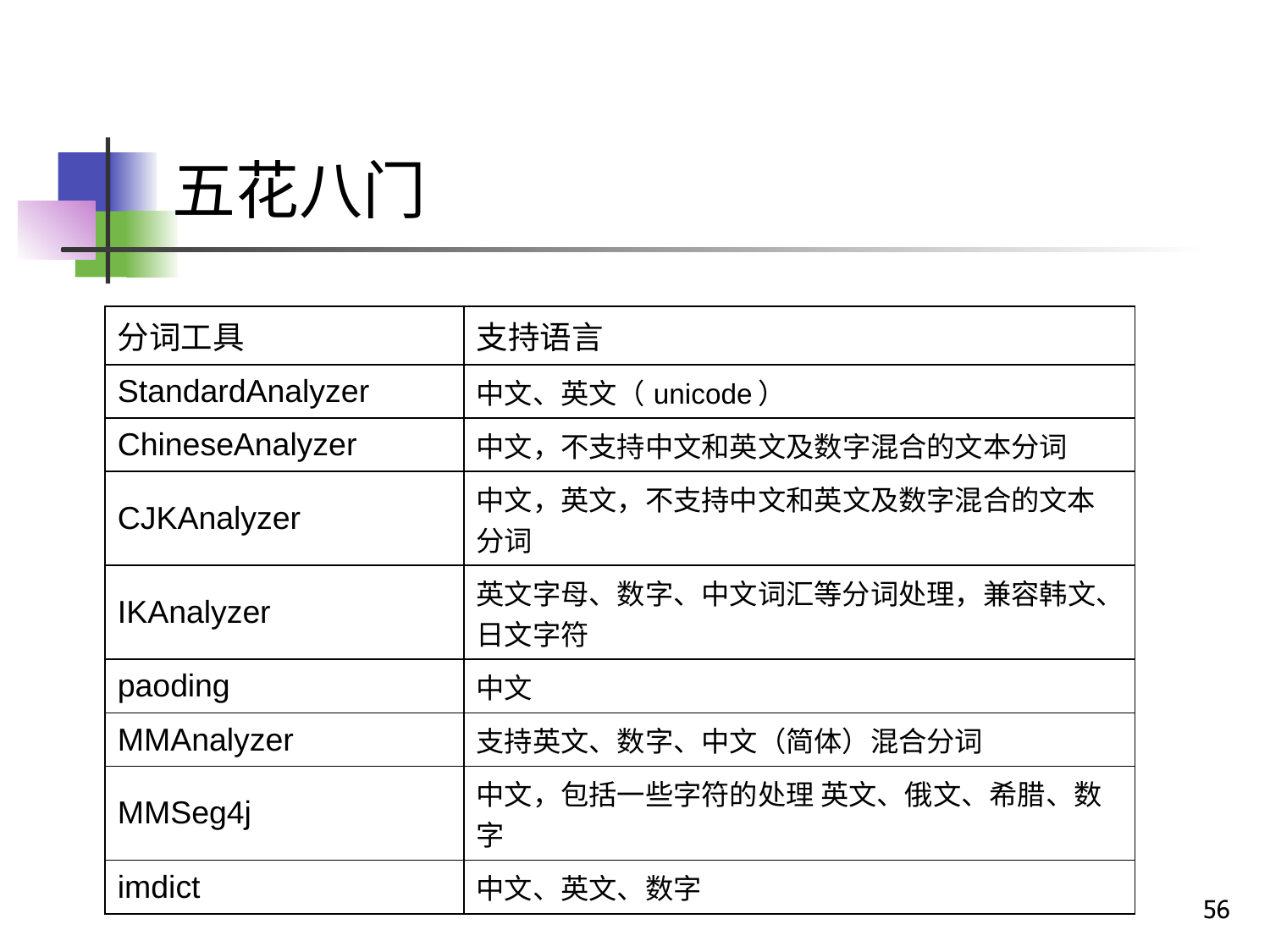

# 五花八门
| 分词工具 | 支持语言 |
| --- | --- |
| StandardAnalyzer | 中文、英文（unicode） |
| ChineseAnalyzer | 中文，不支持中文和英文及数字混合的文本分词 |
| CJKAnalyzer | 中文，英文，不支持中文和英文及数字混合的文本分词 |
| IKAnalyzer | 英文字母、数字、中文词汇等分词处理，兼容韩文、日文字符 |
| paoding | 中文 |
| MMAnalyzer | 支持英文、数字、中文（简体）混合分词 |
| MMSeg4j | 中文，包括一些字符的处理 英文、俄文、希腊、数字 |
| imdict | 中文、英文、数字 |
56